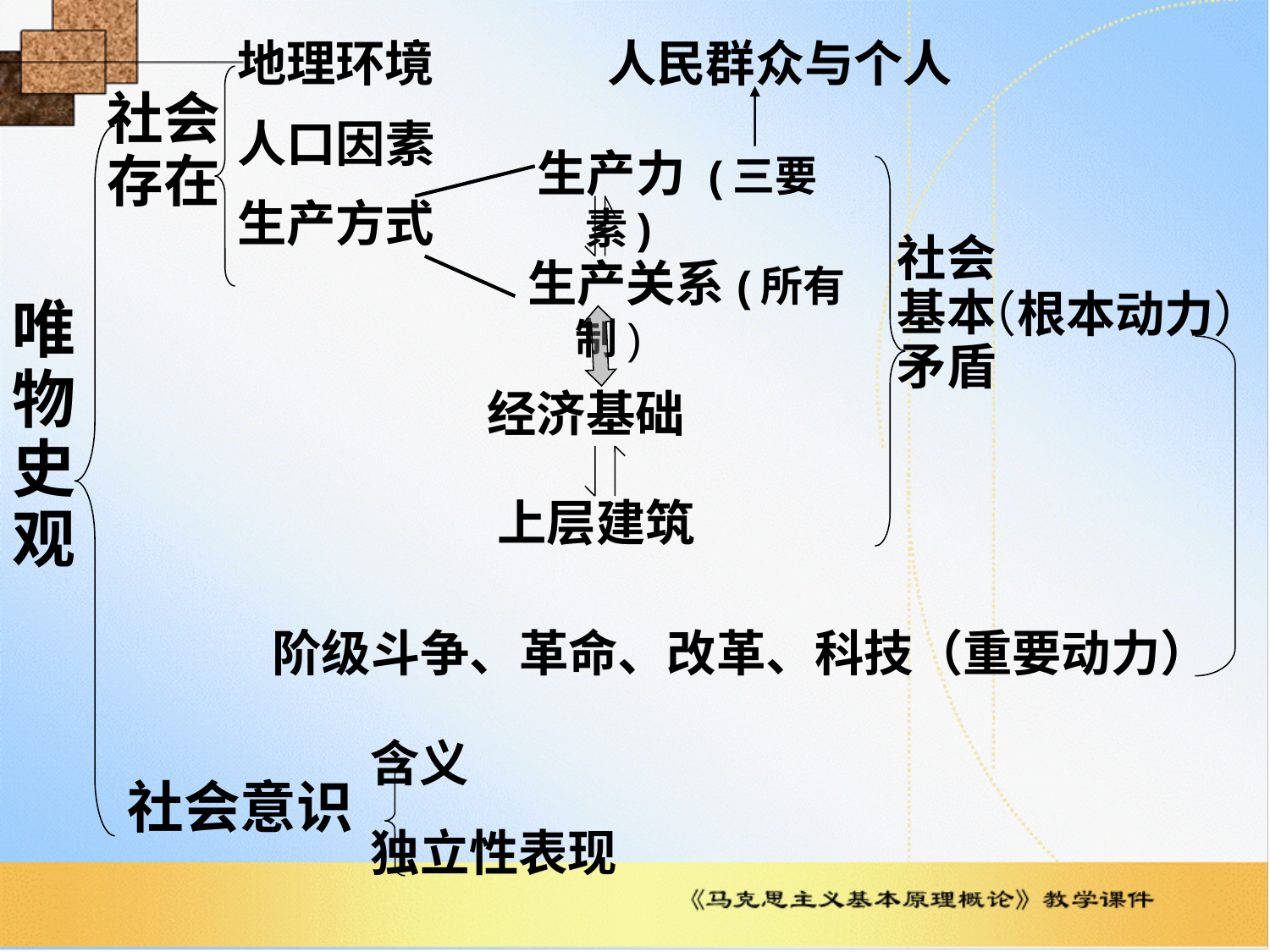

地理环境
人民群众与个人

社会
存在
人口因素

生产力 (三要素)

生产方式

生产关系(所有制)

社会
基本
矛盾

（根本动力）
唯
物
史
观

经济基础

上层建筑

阶级斗争、革命、改革、科技（重要动力）
含义
社会意识

独立性表现